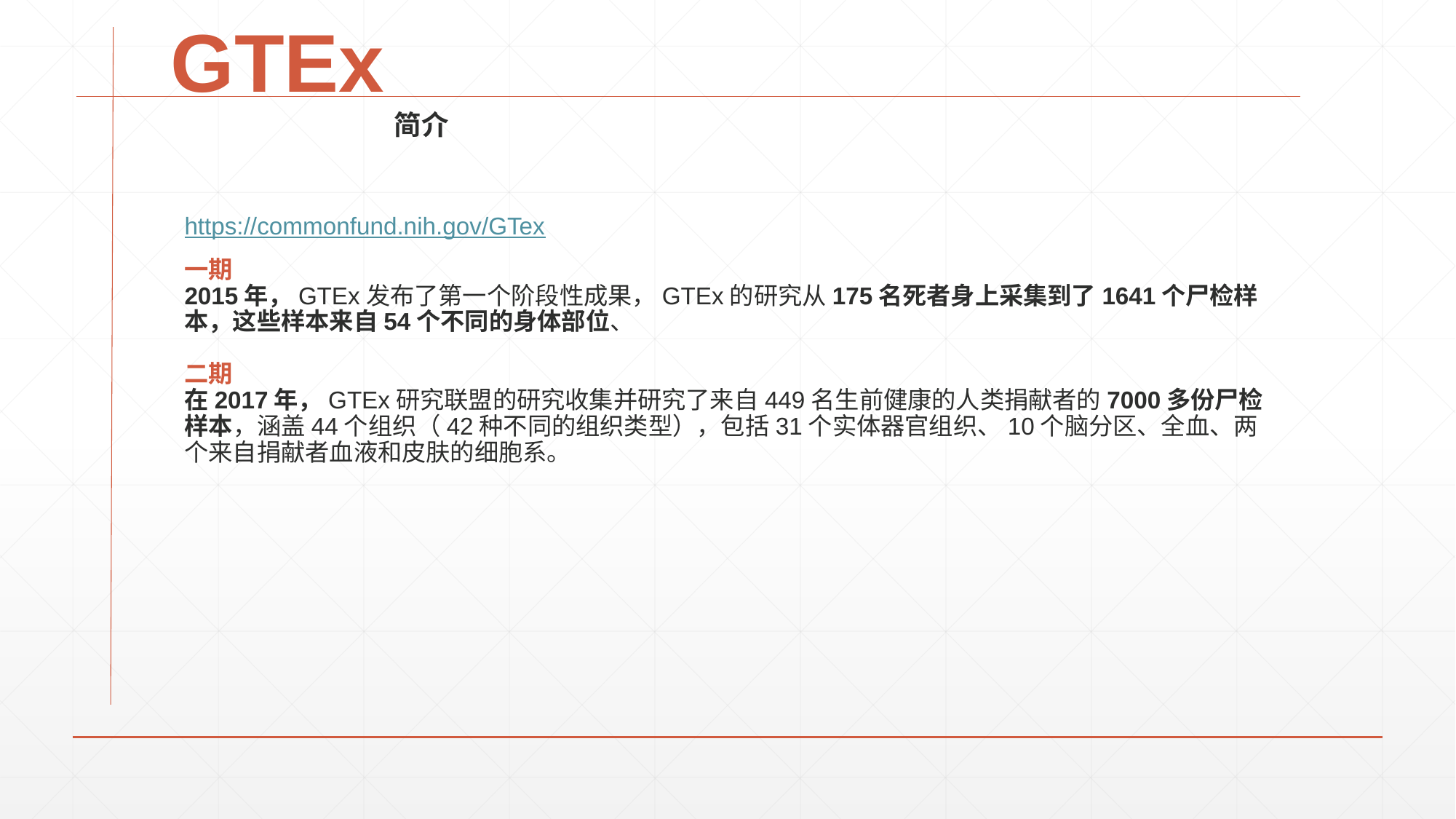

GTEx
简介
https://commonfund.nih.gov/GTex
一期
2015年，GTEx发布了第一个阶段性成果，GTEx的研究从175名死者身上采集到了1641个尸检样本，这些样本来自54个不同的身体部位、

二期
在2017年，GTEx研究联盟的研究收集并研究了来自449名生前健康的人类捐献者的7000多份尸检样本，涵盖44个组织（42种不同的组织类型），包括31个实体器官组织、10个脑分区、全血、两个来自捐献者血液和皮肤的细胞系。